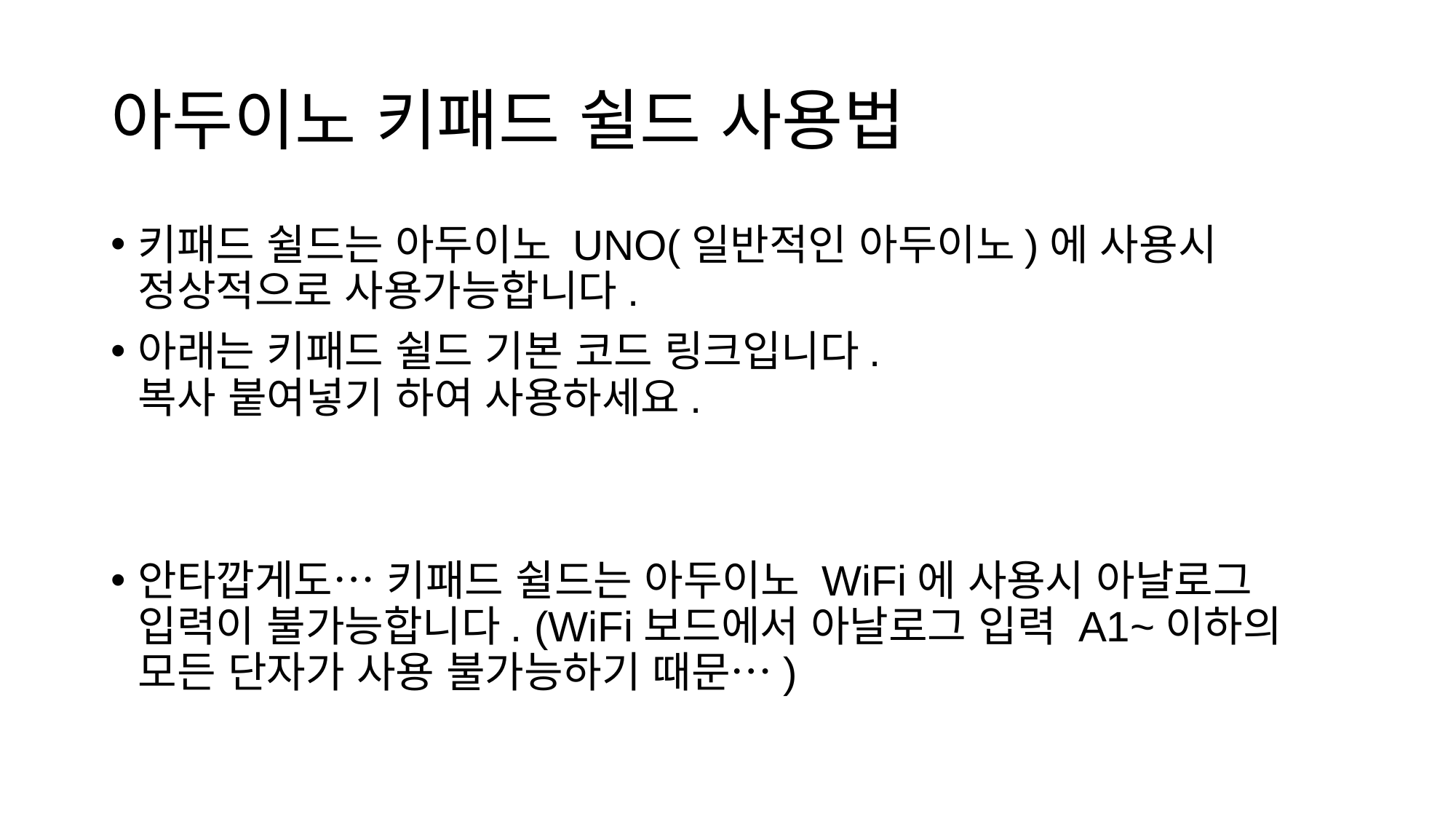

# 아두이노 키패드 쉴드 사용법
키패드 쉴드는 아두이노 UNO(일반적인 아두이노)에 사용시 정상적으로 사용가능합니다.
아래는 키패드 쉴드 기본 코드 링크입니다.
복사 붙여넣기 하여 사용하세요.

안타깝게도… 키패드 쉴드는 아두이노 WiFi에 사용시 아날로그 입력이 불가능합니다. (WiFi보드에서 아날로그 입력 A1~이하의 모든 단자가 사용 불가능하기 때문…)